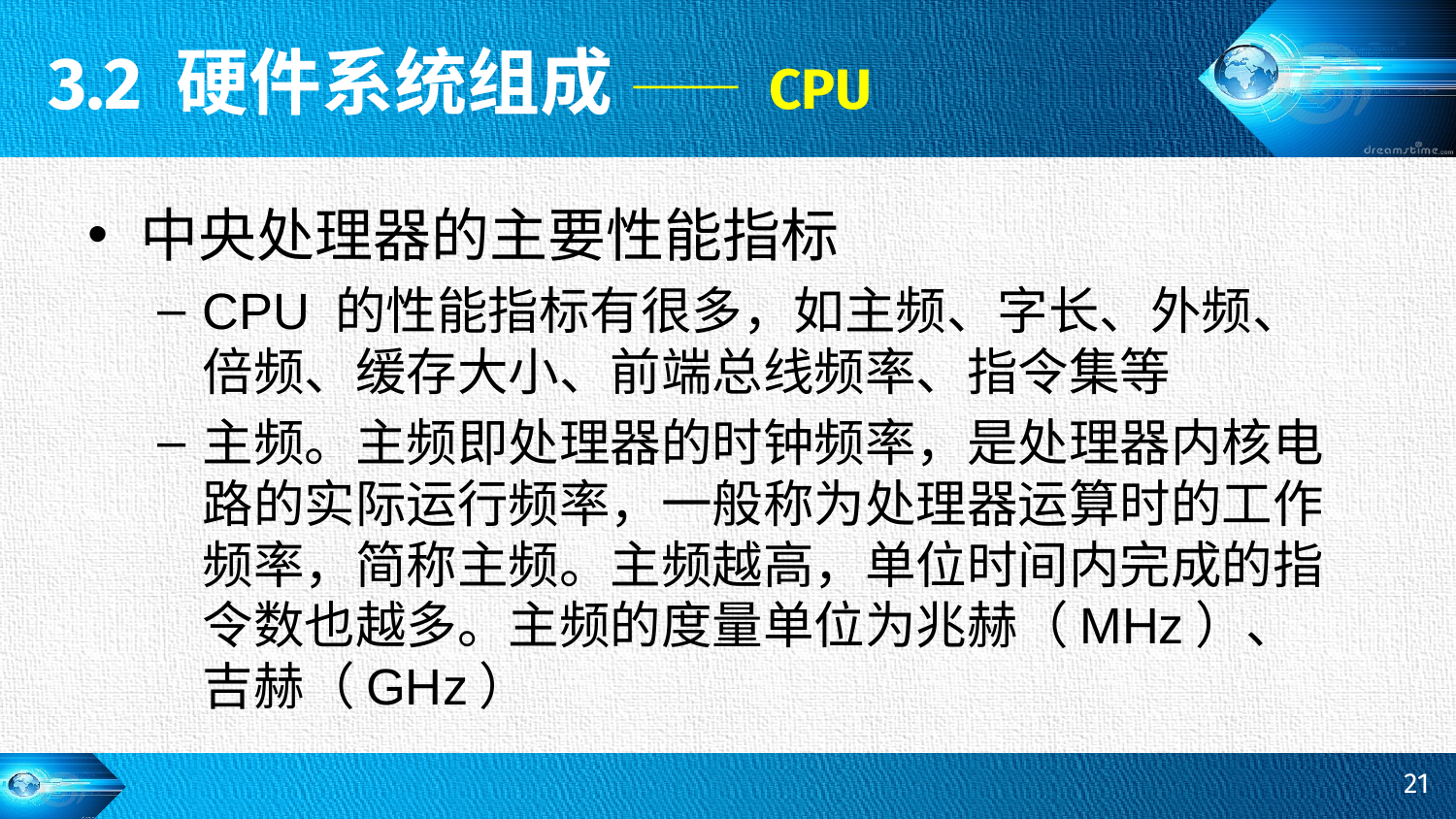

3.2 硬件系统组成 —— CPU
中央处理器的主要性能指标
CPU 的性能指标有很多，如主频、字长、外频、倍频、缓存大小、前端总线频率、指令集等
主频。主频即处理器的时钟频率，是处理器内核电路的实际运行频率，一般称为处理器运算时的工作频率，简称主频。主频越高，单位时间内完成的指令数也越多。主频的度量单位为兆赫（MHz）、吉赫（GHz）
21